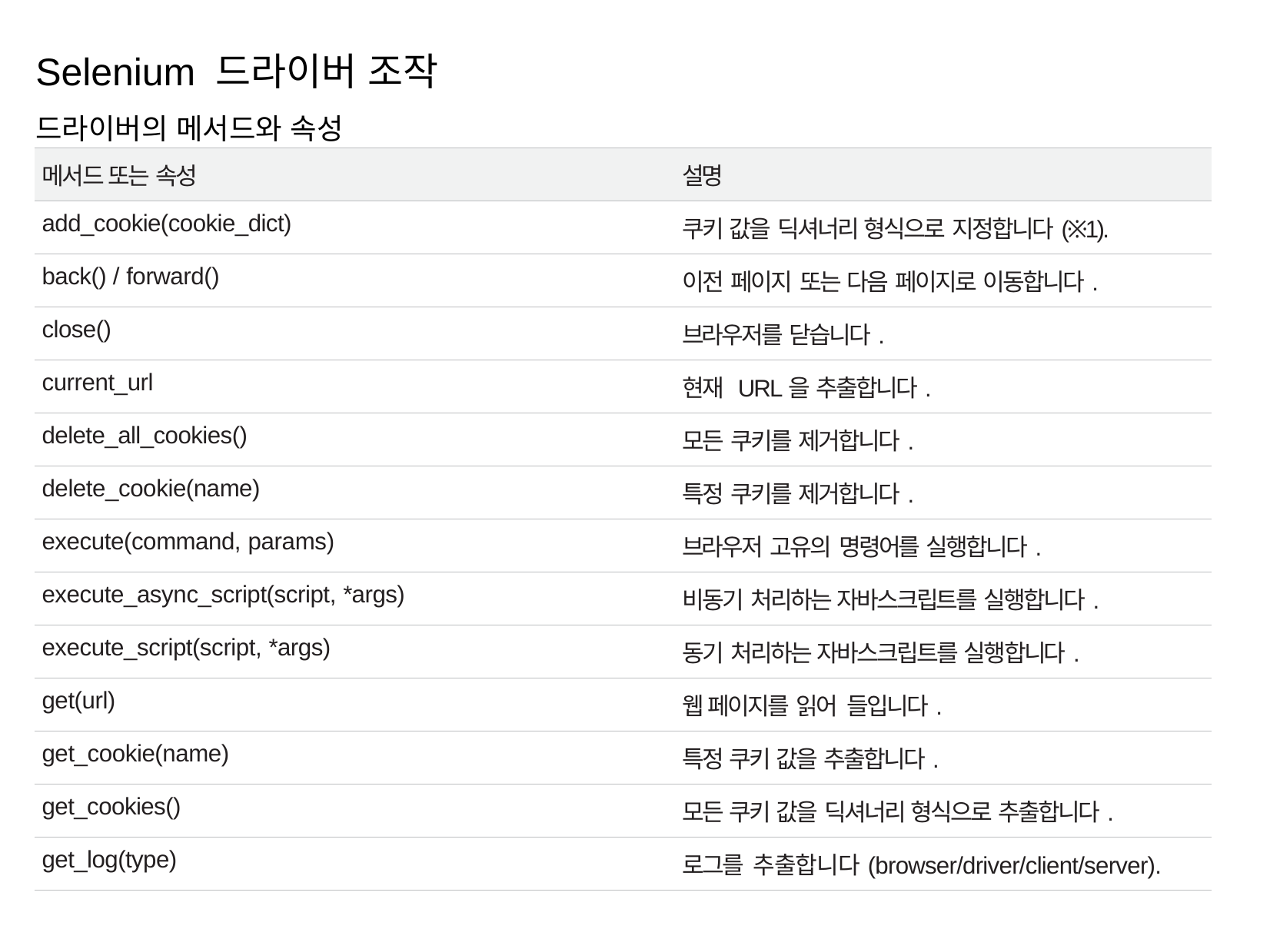

Selenium 드라이버 조작
드라이버의 메서드와 속성
| 메서드 또는 속성 | 설명 |
| --- | --- |
| add\_cookie(cookie\_dict) | 쿠키 값을 딕셔너리 형식으로 지정합니다(※1). |
| back() / forward() | 이전 페이지 또는 다음 페이지로 이동합니다. |
| close() | 브라우저를 닫습니다. |
| current\_url | 현재 URL을 추출합니다. |
| delete\_all\_cookies() | 모든 쿠키를 제거합니다. |
| delete\_cookie(name) | 특정 쿠키를 제거합니다. |
| execute(command, params) | 브라우저 고유의 명령어를 실행합니다. |
| execute\_async\_script(script, \*args) | 비동기 처리하는 자바스크립트를 실행합니다. |
| execute\_script(script, \*args) | 동기 처리하는 자바스크립트를 실행합니다. |
| get(url) | 웹 페이지를 읽어 들입니다. |
| get\_cookie(name) | 특정 쿠키 값을 추출합니다. |
| get\_cookies() | 모든 쿠키 값을 딕셔너리 형식으로 추출합니다. |
| get\_log(type) | 로그를 추출합니다(browser/driver/client/server). |